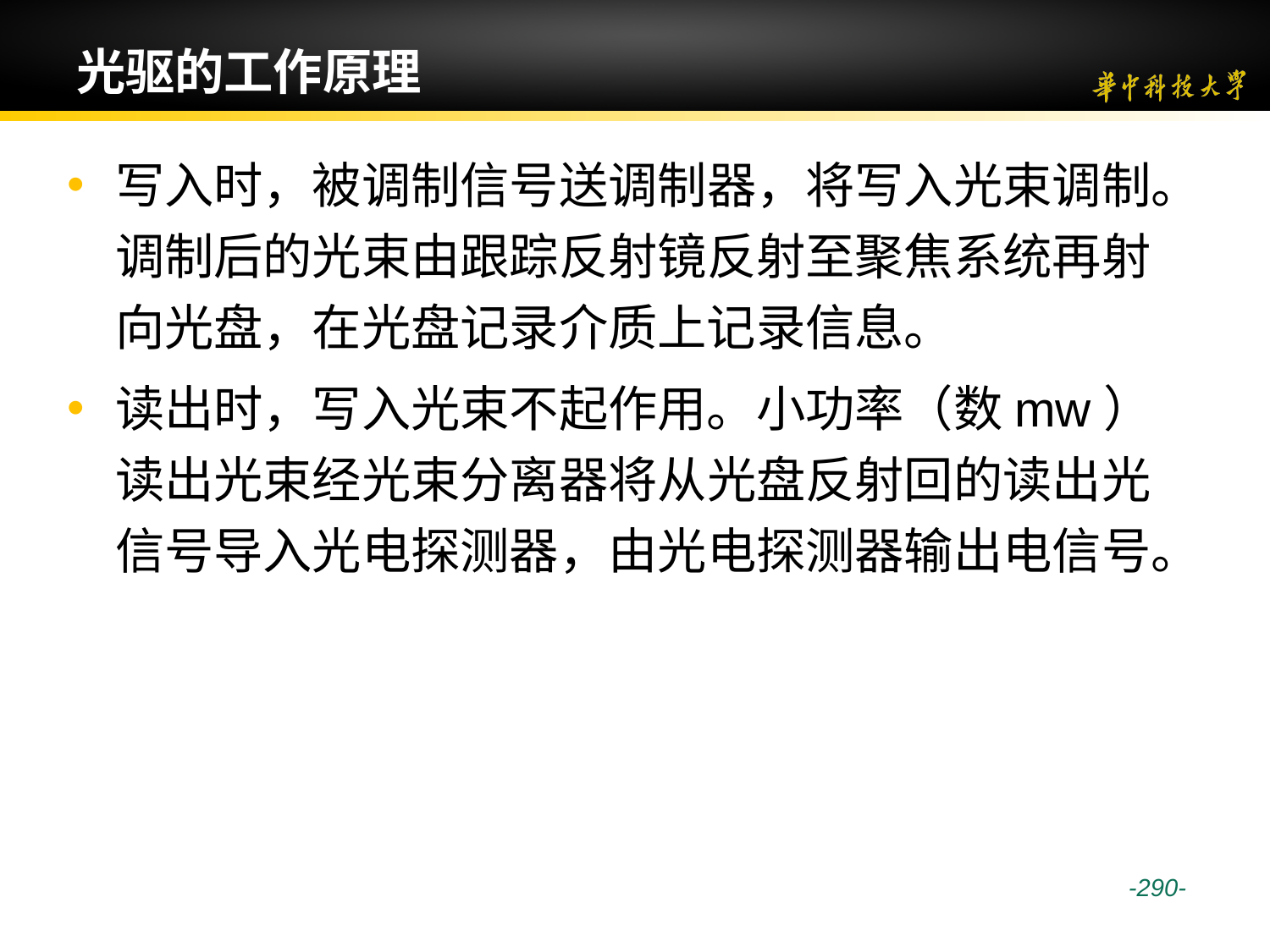

# 光驱的工作原理
写入时，被调制信号送调制器，将写入光束调制。调制后的光束由跟踪反射镜反射至聚焦系统再射向光盘，在光盘记录介质上记录信息。
读出时，写入光束不起作用。小功率（数mw）读出光束经光束分离器将从光盘反射回的读出光信号导入光电探测器，由光电探测器输出电信号。
 -290-